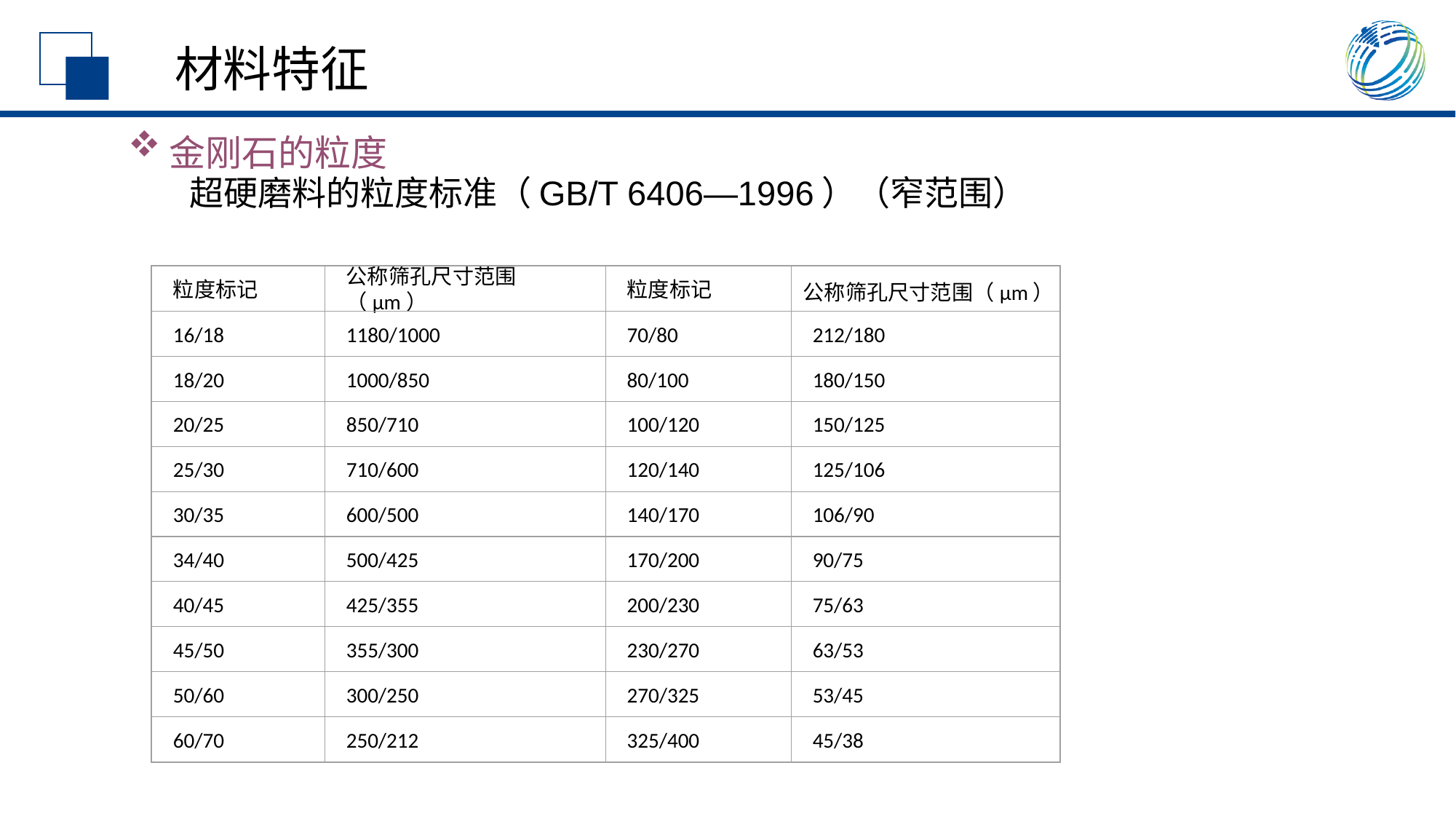

材料特征
金刚石的粒度
超硬磨料的粒度标准（GB/T 6406―1996）（窄范围）

粒度标记

公称筛孔尺寸范围（μm）

粒度标记

16/18

1180/1000

70/80

212/180

18/20

1000/850

80/100

180/150

20/25

850/710

100/120

150/125

25/30

710/600

120/140

125/106

30/35

600/500

140/170

106/90

34/40

500/425

170/200

90/75

40/45

425/355

200/230

75/63

45/50

355/300

230/270

63/53

50/60

300/250

270/325

53/45

60/70

250/212

325/400

45/38
公称筛孔尺寸范围（μm）